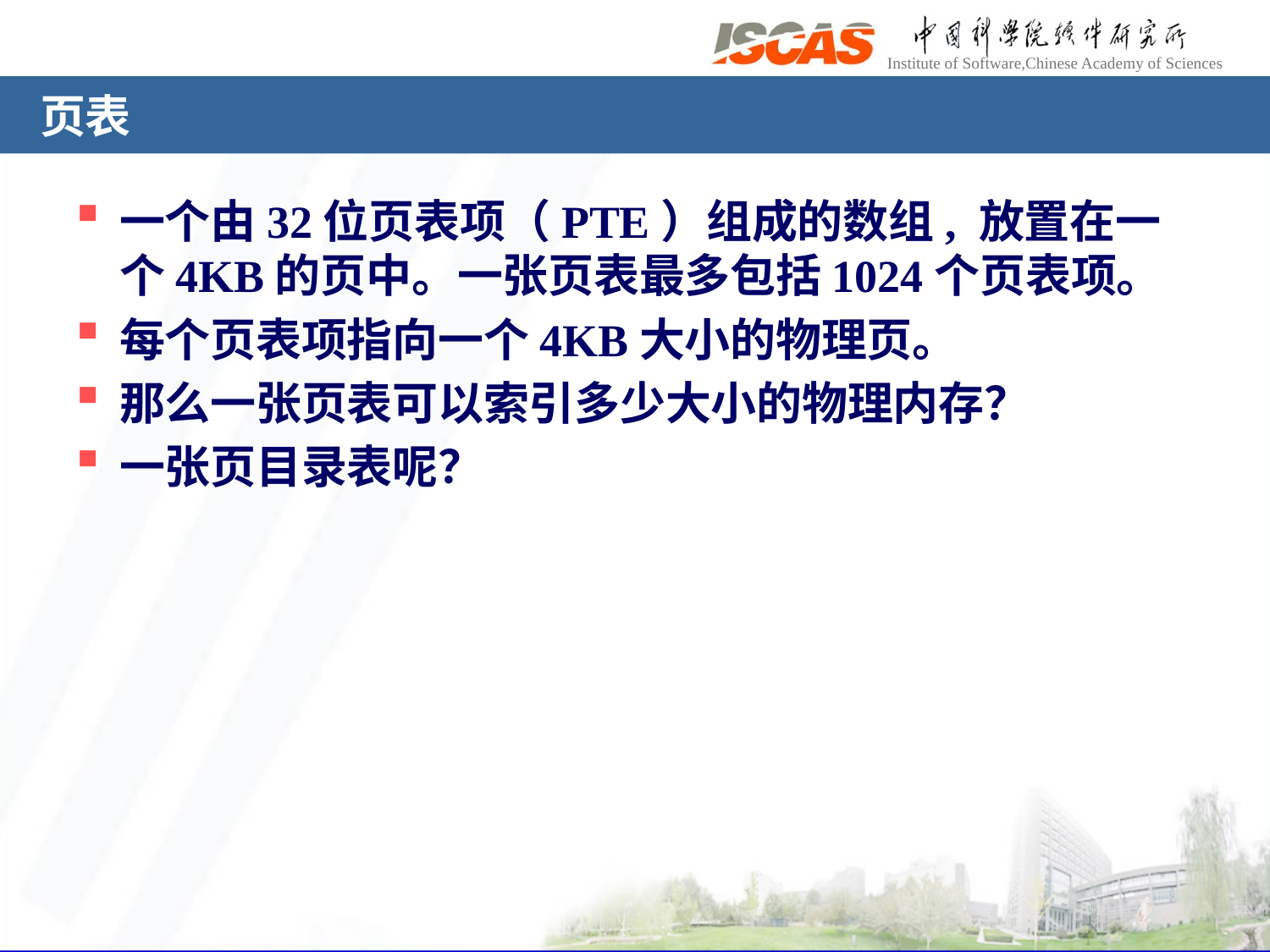

# 页表
一个由32位页表项（PTE）组成的数组, 放置在一个4KB的页中。一张页表最多包括1024个页表项。
每个页表项指向一个4KB大小的物理页。
那么一张页表可以索引多少大小的物理内存？
一张页目录表呢？